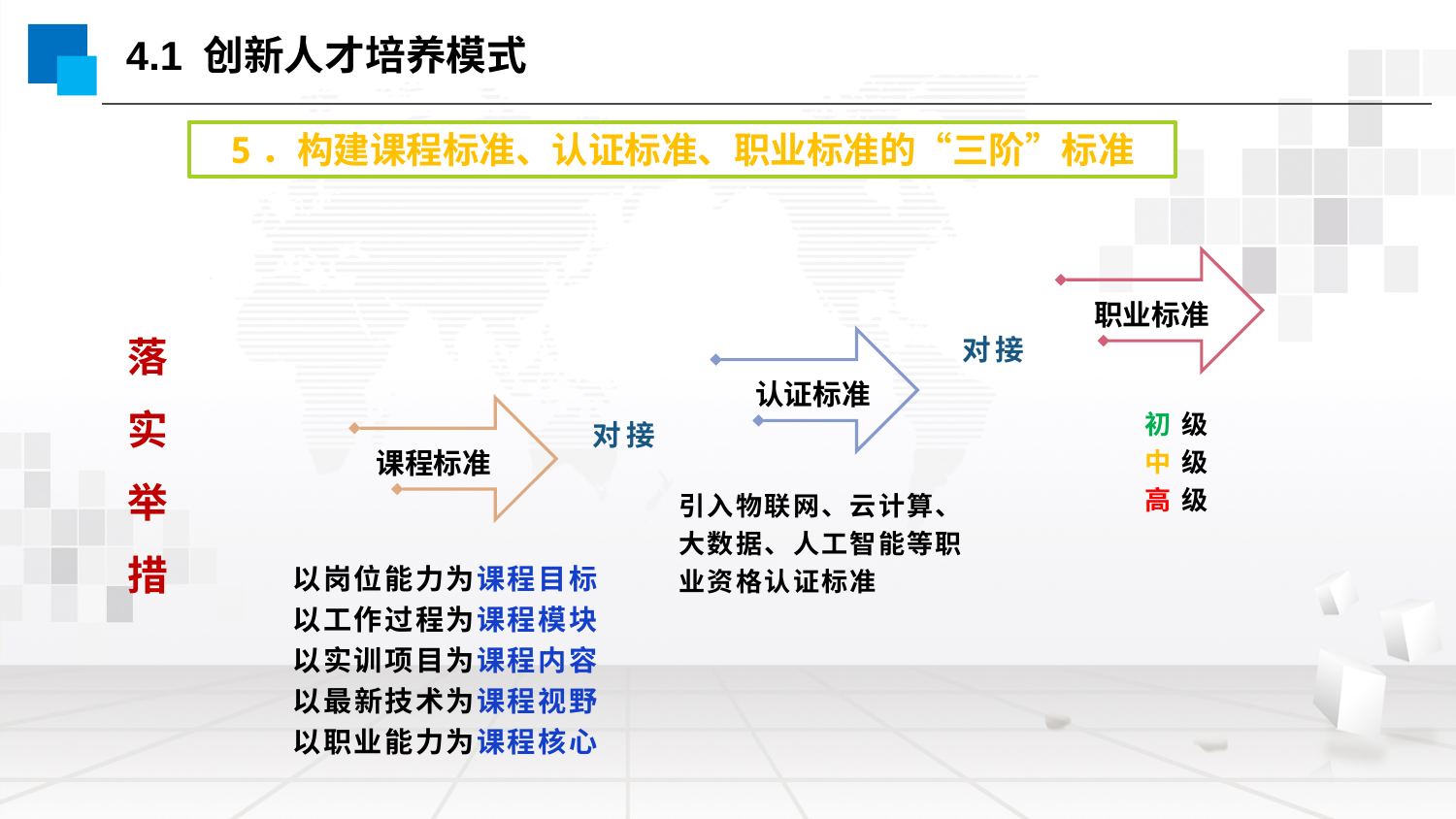

4.1 创新人才培养模式
5．构建课程标准、认证标准、职业标准的“三阶”标准

职业标准
落实
举措
对接

认证标准

对接
初 级
中 级
高 级
课程标准
引入物联网、云计算、大数据、人工智能等职业资格认证标准
以岗位能力为课程目标
以工作过程为课程模块
以实训项目为课程内容
以最新技术为课程视野
以职业能力为课程核心